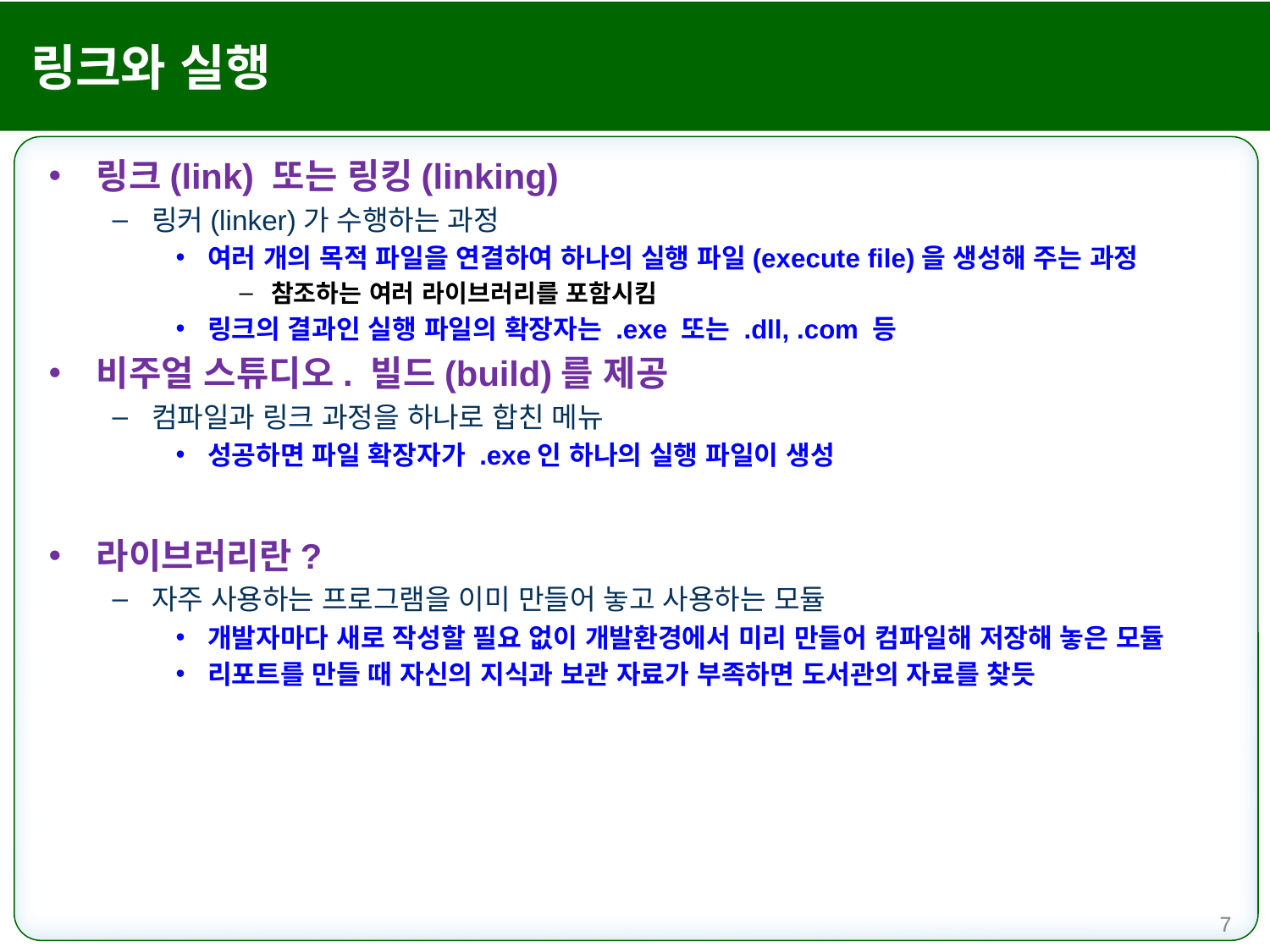

# 링크와 실행
링크(link) 또는 링킹(linking)
링커(linker)가 수행하는 과정
여러 개의 목적 파일을 연결하여 하나의 실행 파일(execute file)을 생성해 주는 과정
참조하는 여러 라이브러리를 포함시킴
링크의 결과인 실행 파일의 확장자는 .exe 또는 .dll, .com 등
비주얼 스튜디오. 빌드(build)를 제공
컴파일과 링크 과정을 하나로 합친 메뉴
성공하면 파일 확장자가 .exe인 하나의 실행 파일이 생성

라이브러리란?
자주 사용하는 프로그램을 이미 만들어 놓고 사용하는 모듈
개발자마다 새로 작성할 필요 없이 개발환경에서 미리 만들어 컴파일해 저장해 놓은 모듈
리포트를 만들 때 자신의 지식과 보관 자료가 부족하면 도서관의 자료를 찾듯

7